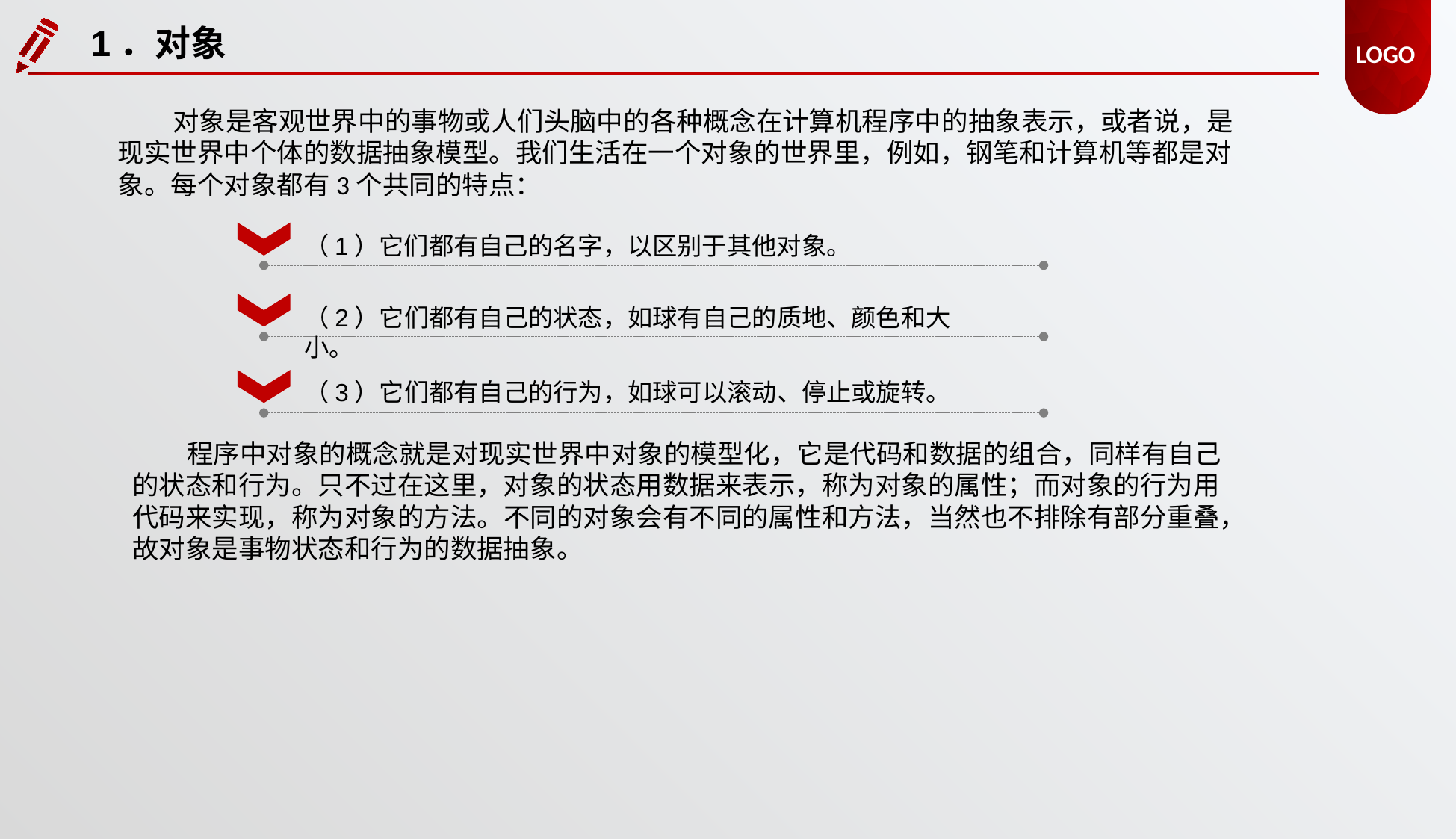

1．对象
对象是客观世界中的事物或人们头脑中的各种概念在计算机程序中的抽象表示，或者说，是现实世界中个体的数据抽象模型。我们生活在一个对象的世界里，例如，钢笔和计算机等都是对象。每个对象都有3个共同的特点：

（1）它们都有自己的名字，以区别于其他对象。

（2）它们都有自己的状态，如球有自己的质地、颜色和大小。

（3）它们都有自己的行为，如球可以滚动、停止或旋转。
程序中对象的概念就是对现实世界中对象的模型化，它是代码和数据的组合，同样有自己的状态和行为。只不过在这里，对象的状态用数据来表示，称为对象的属性；而对象的行为用代码来实现，称为对象的方法。不同的对象会有不同的属性和方法，当然也不排除有部分重叠，故对象是事物状态和行为的数据抽象。